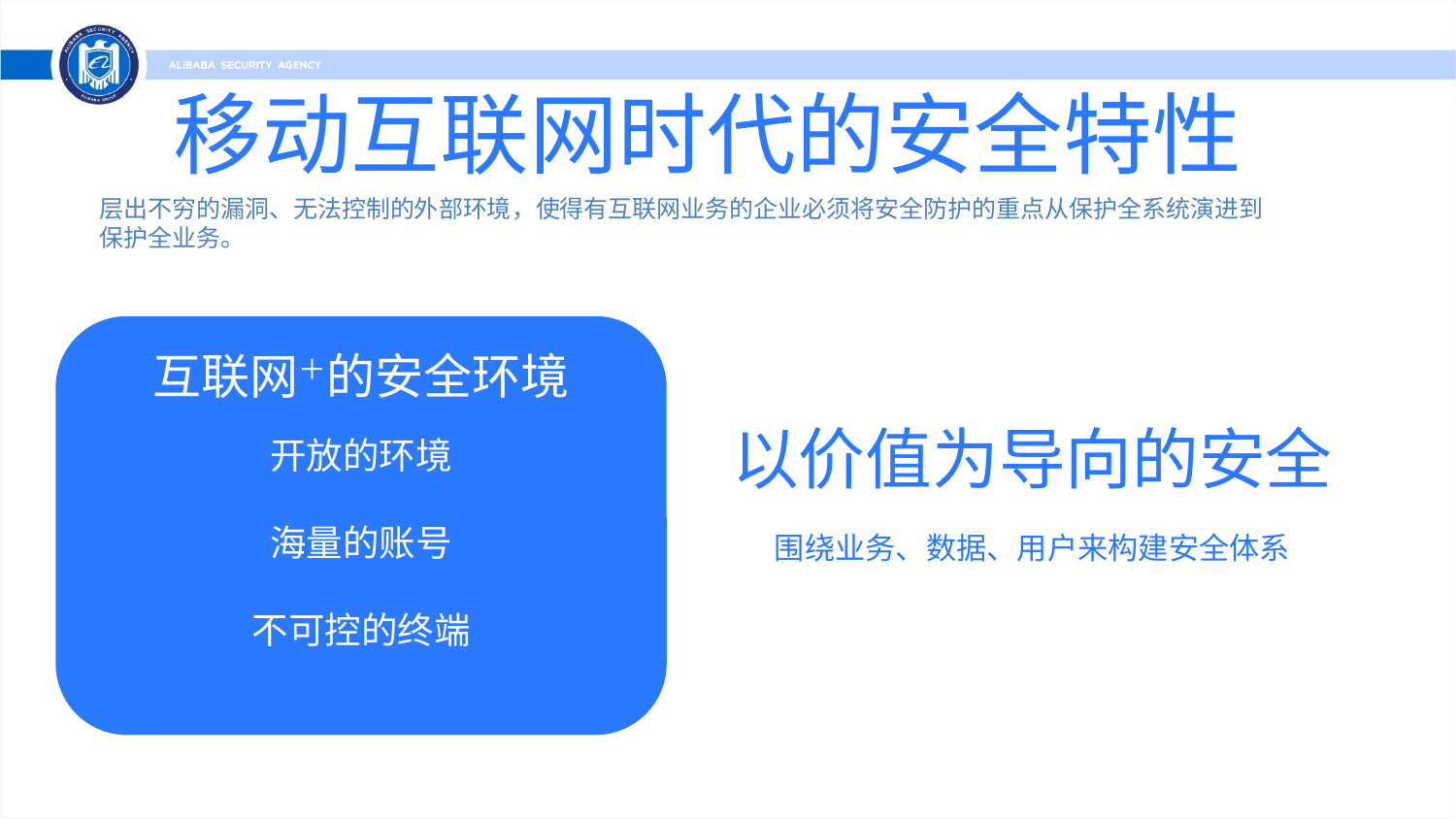

# 移动互联网时代的安全特性
层出不穷的漏洞、无法控制的外部环境，使得有互联网业务的企业必须将安全防护的重点从保护全系统演进到保护全业务。
互联网＋的安全环境

开放的环境

海量的账号

不可控的终端
以价值为导向的安全
围绕业务、数据、用户来构建安全体系